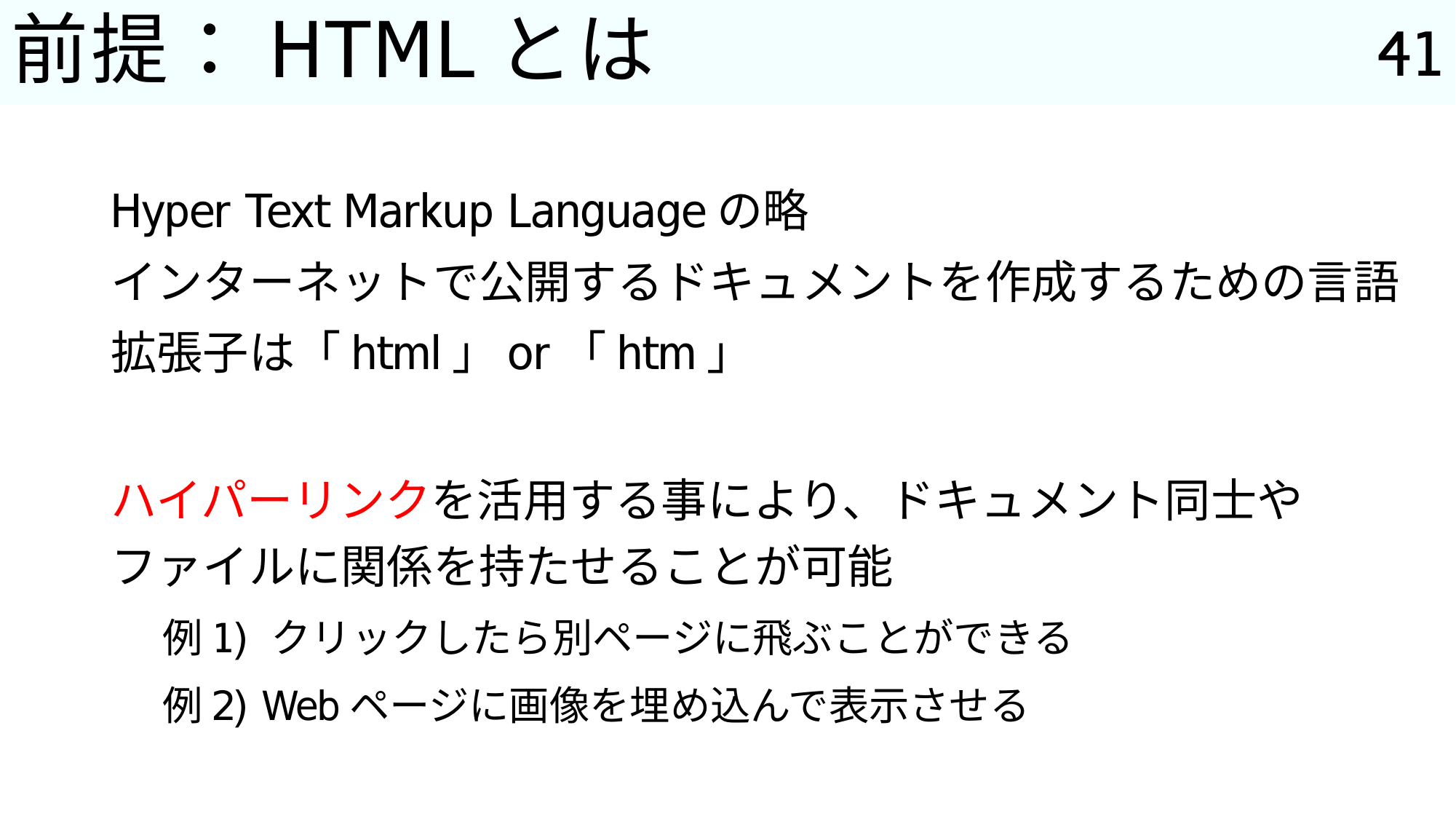

41
# 前提：HTMLとは
Hyper Text Markup Languageの略
インターネットで公開するドキュメントを作成するための言語
拡張子は「html」or「htm」

ハイパーリンクを活用する事により、ドキュメント同士や
ファイルに関係を持たせることが可能
例1) クリックしたら別ページに飛ぶことができる
例2) Webページに画像を埋め込んで表示させる